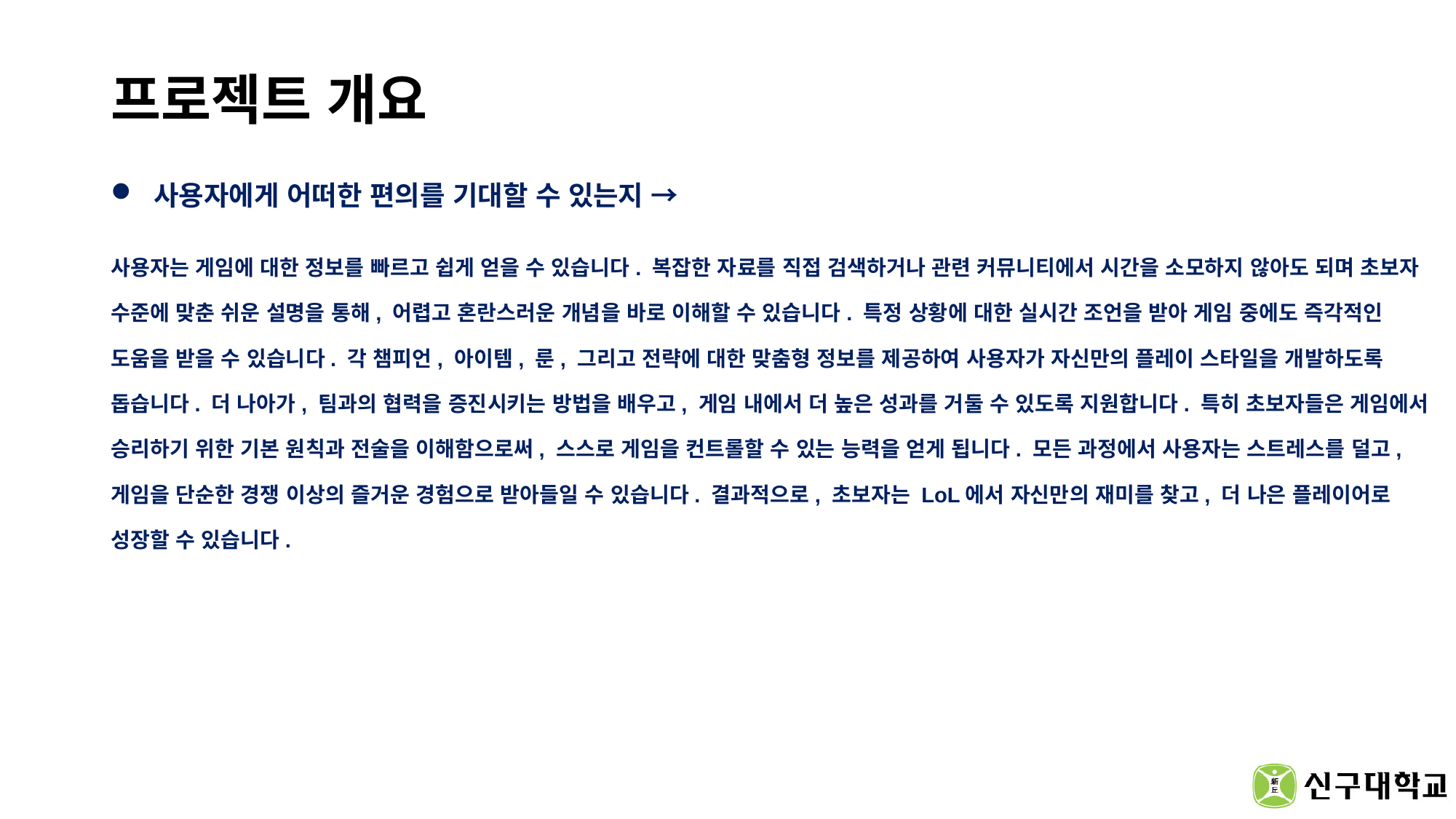

# 프로젝트 개요
사용자에게 어떠한 편의를 기대할 수 있는지 →
사용자는 게임에 대한 정보를 빠르고 쉽게 얻을 수 있습니다. 복잡한 자료를 직접 검색하거나 관련 커뮤니티에서 시간을 소모하지 않아도 되며 초보자 수준에 맞춘 쉬운 설명을 통해, 어렵고 혼란스러운 개념을 바로 이해할 수 있습니다. 특정 상황에 대한 실시간 조언을 받아 게임 중에도 즉각적인 도움을 받을 수 있습니다. 각 챔피언, 아이템, 룬, 그리고 전략에 대한 맞춤형 정보를 제공하여 사용자가 자신만의 플레이 스타일을 개발하도록 돕습니다. 더 나아가, 팀과의 협력을 증진시키는 방법을 배우고, 게임 내에서 더 높은 성과를 거둘 수 있도록 지원합니다. 특히 초보자들은 게임에서 승리하기 위한 기본 원칙과 전술을 이해함으로써, 스스로 게임을 컨트롤할 수 있는 능력을 얻게 됩니다. 모든 과정에서 사용자는 스트레스를 덜고, 게임을 단순한 경쟁 이상의 즐거운 경험으로 받아들일 수 있습니다. 결과적으로, 초보자는 LoL에서 자신만의 재미를 찾고, 더 나은 플레이어로 성장할 수 있습니다.